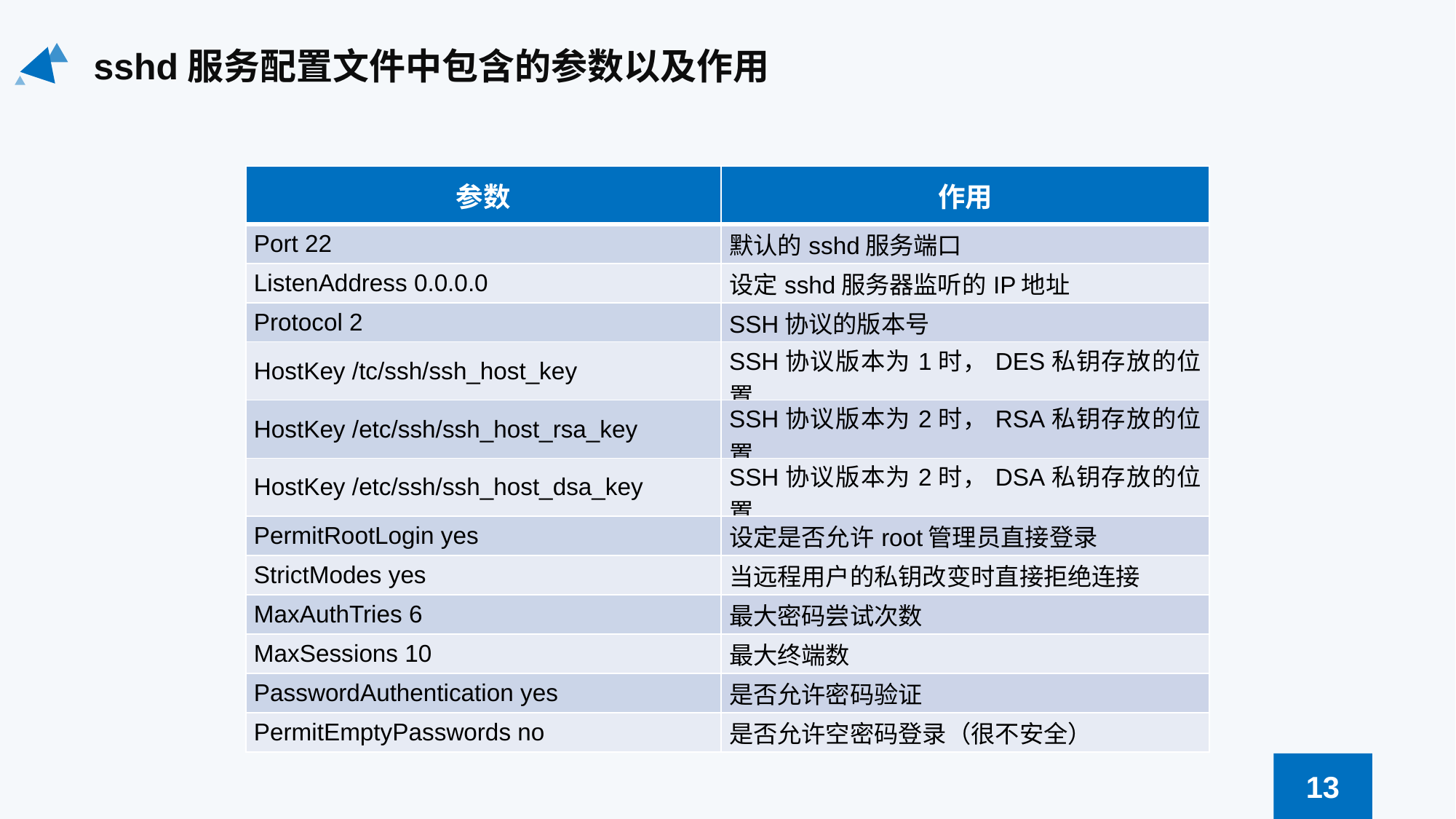

sshd服务配置文件中包含的参数以及作用

| 参数 | 作用 |
| --- | --- |
| Port 22 | 默认的sshd服务端口 |
| ListenAddress 0.0.0.0 | 设定sshd服务器监听的IP地址 |
| Protocol 2 | SSH协议的版本号 |
| HostKey /tc/ssh/ssh\_host\_key | SSH协议版本为1时，DES私钥存放的位置 |
| HostKey /etc/ssh/ssh\_host\_rsa\_key | SSH协议版本为2时，RSA私钥存放的位置 |
| HostKey /etc/ssh/ssh\_host\_dsa\_key | SSH协议版本为2时，DSA私钥存放的位置 |
| PermitRootLogin yes | 设定是否允许root管理员直接登录 |
| StrictModes yes | 当远程用户的私钥改变时直接拒绝连接 |
| MaxAuthTries 6 | 最大密码尝试次数 |
| MaxSessions 10 | 最大终端数 |
| PasswordAuthentication yes | 是否允许密码验证 |
| PermitEmptyPasswords no | 是否允许空密码登录（很不安全） |

13